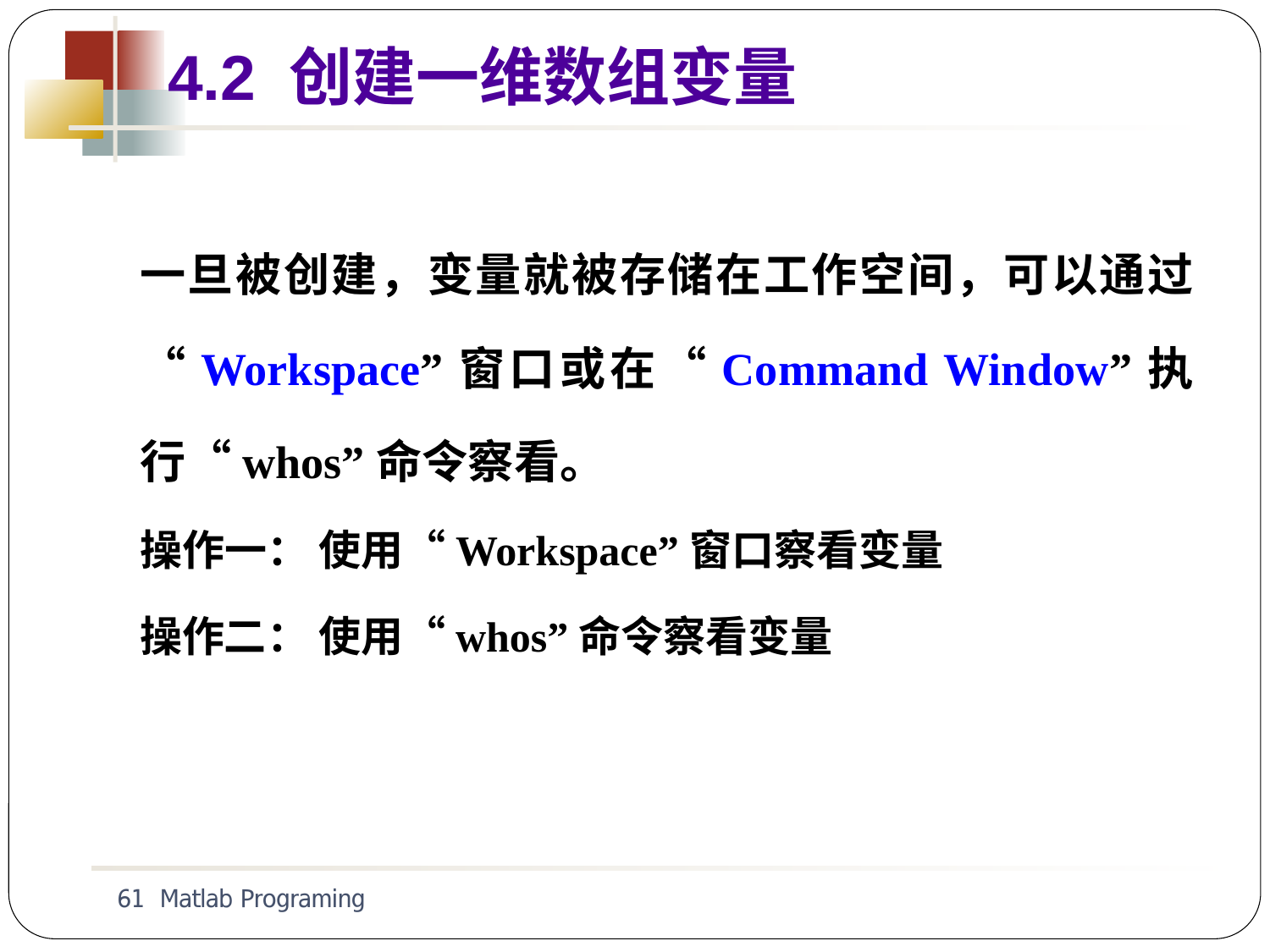

一旦被创建，变量就被存储在工作空间，可以通过“Workspace”窗口或在“Command Window”执行“whos”命令察看。
操作一： 使用“Workspace”窗口察看变量
操作二： 使用“whos”命令察看变量
4.2 创建一维数组变量

61  Matlab Programing